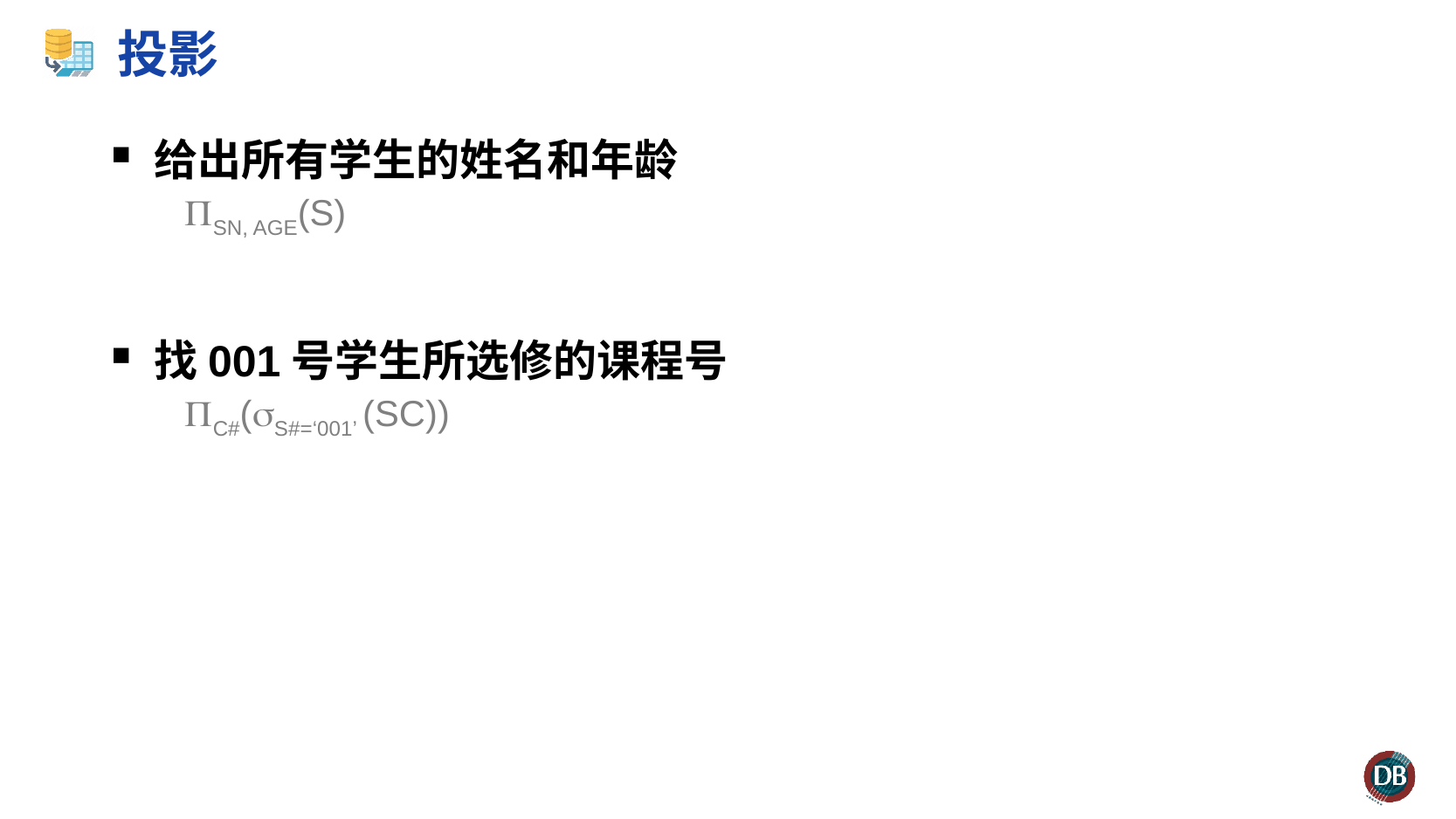

# 投影
给出所有学生的姓名和年龄
ΠSN, AGE(S)

找001号学生所选修的课程号
ΠC#(σS#=‘001’ (SC))